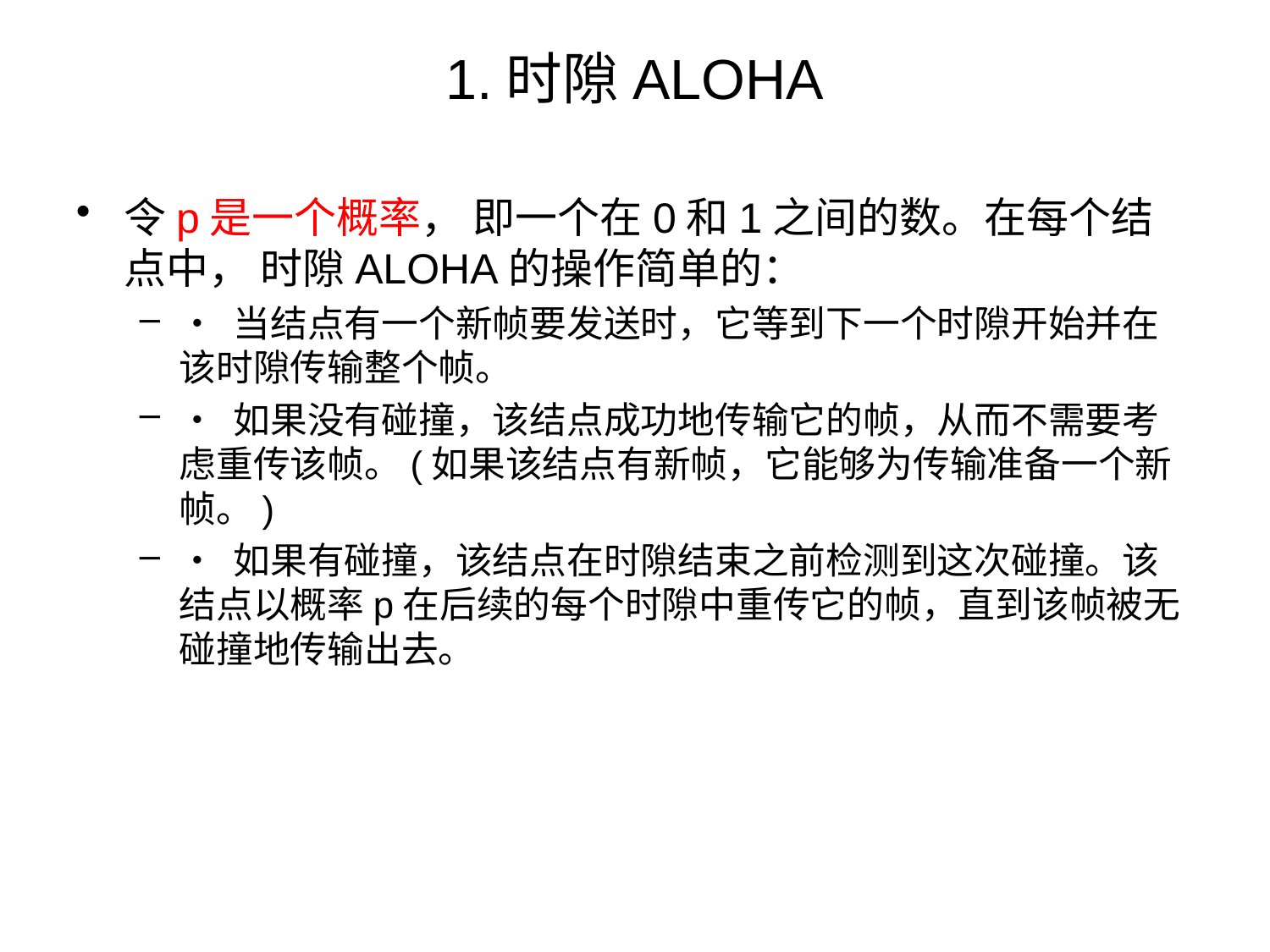

# 1.时隙ALOHA
令p是一个概率， 即一个在0和1之间的数。在每个结点中， 时隙ALOHA的操作简单的：
• 当结点有一个新帧要发送时，它等到下一个时隙开始并在该时隙传输整个帧。
• 如果没有碰撞，该结点成功地传输它的帧，从而不需要考虑重传该帧。(如果该结点有新帧，它能够为传输准备一个新帧。)
• 如果有碰撞，该结点在时隙结束之前检测到这次碰撞。该结点以概率p在后续的每个时隙中重传它的帧，直到该帧被无碰撞地传输出去。